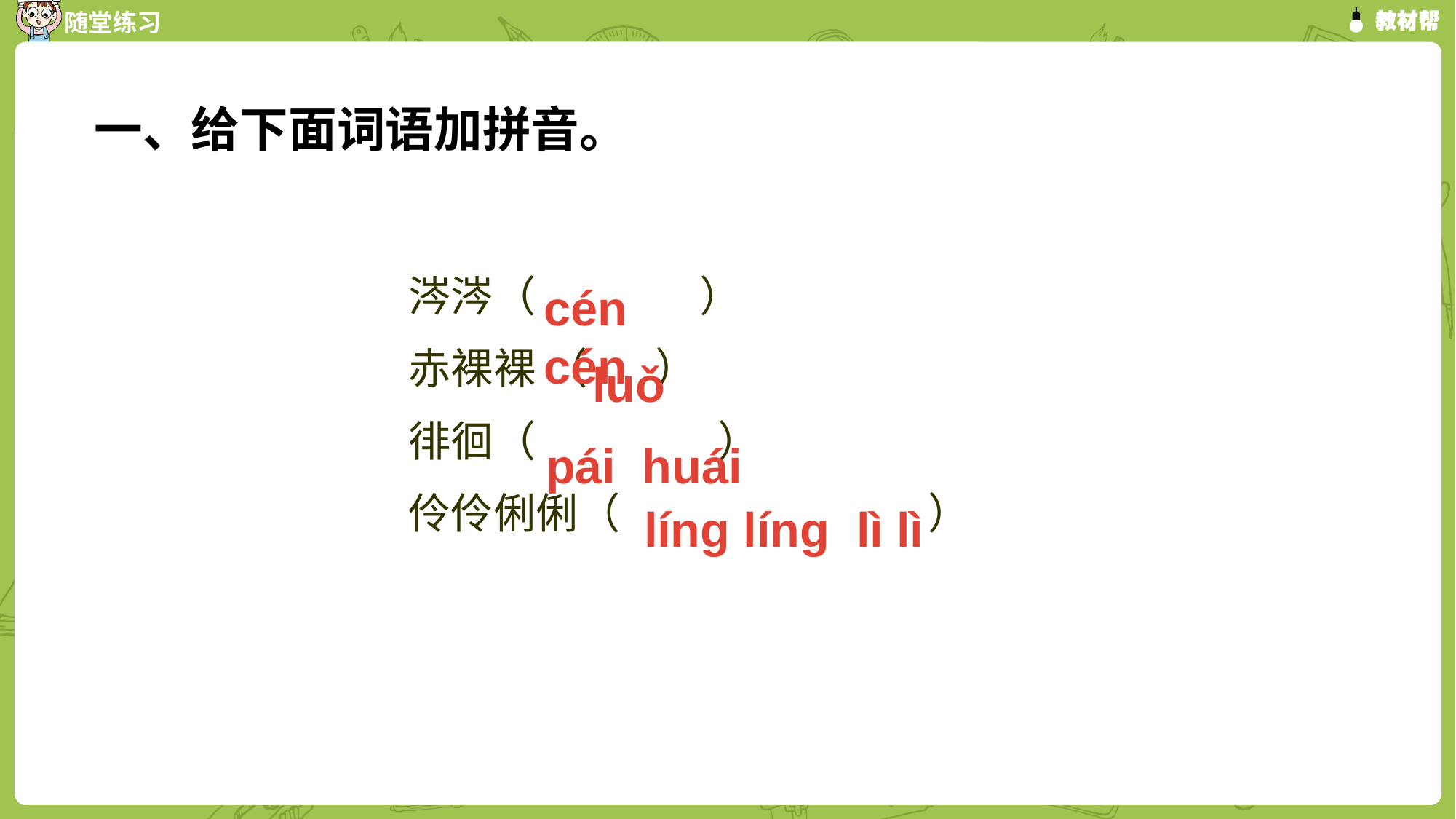

一、给下面词语加拼音。

涔涔（                 ）
赤裸裸 （       ）
徘徊（                   ）
伶伶俐俐（                                ）
cén  cén
luǒ
pái  huái
líng líng  lì lì